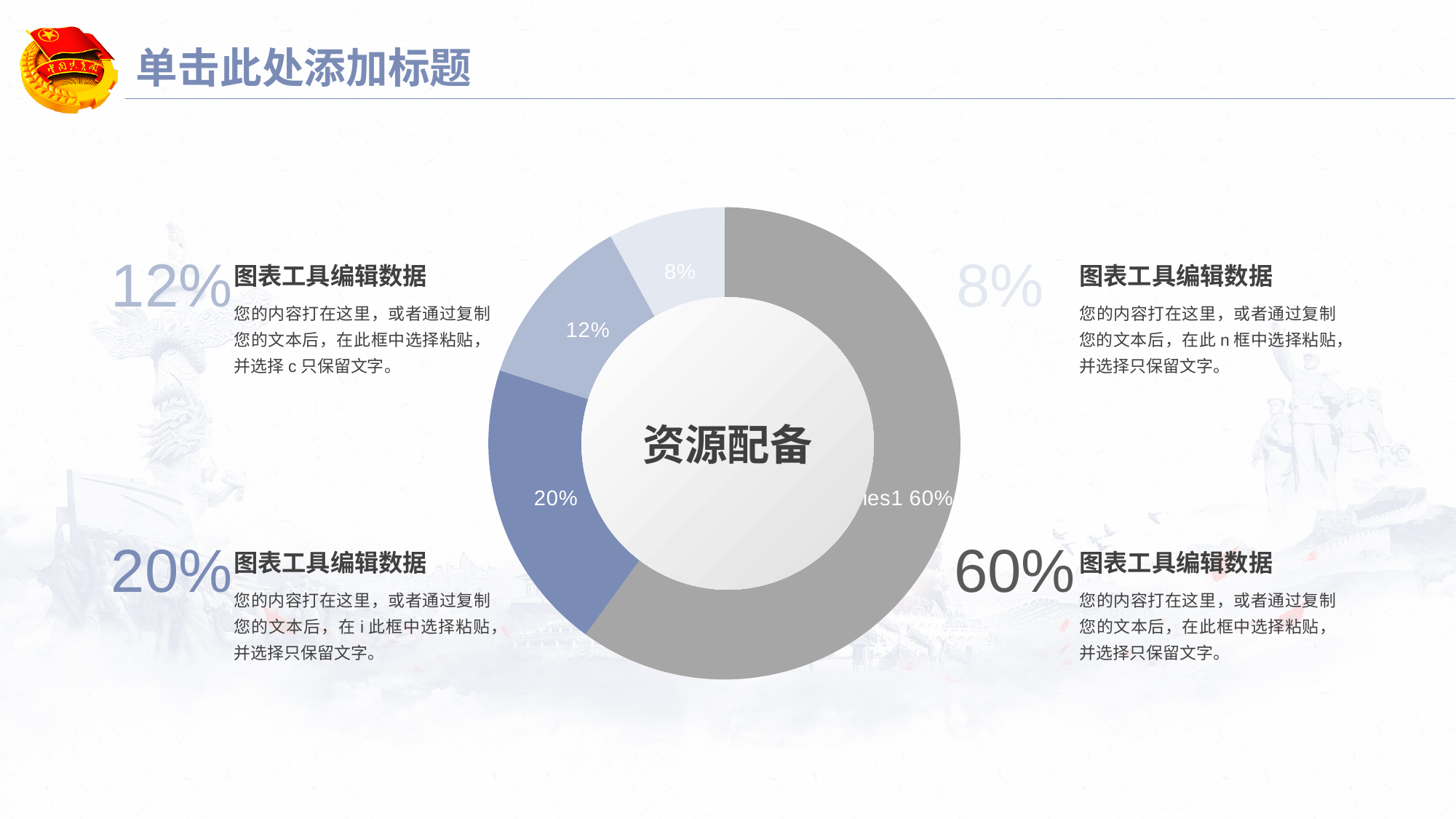

延迟符
# 单击此处添加标题

### Chart

| Category | 资源 |
|---|---|
|  | 0.6 |
|  | 0.2 |
|  | 0.12 |
|  | 0.08 |
12%
8%
图表工具编辑数据
图表工具编辑数据
您的内容打在这里，或者通过复制您的文本后，在此框中选择粘贴，并选择c只保留文字。
您的内容打在这里，或者通过复制您的文本后，在此n框中选择粘贴，并选择只保留文字。
资源配备
20%
60%
图表工具编辑数据
图表工具编辑数据
您的内容打在这里，或者通过复制您的文本后，在i此框中选择粘贴，并选择只保留文字。
您的内容打在这里，或者通过复制您的文本后，在此框中选择粘贴，并选择只保留文字。